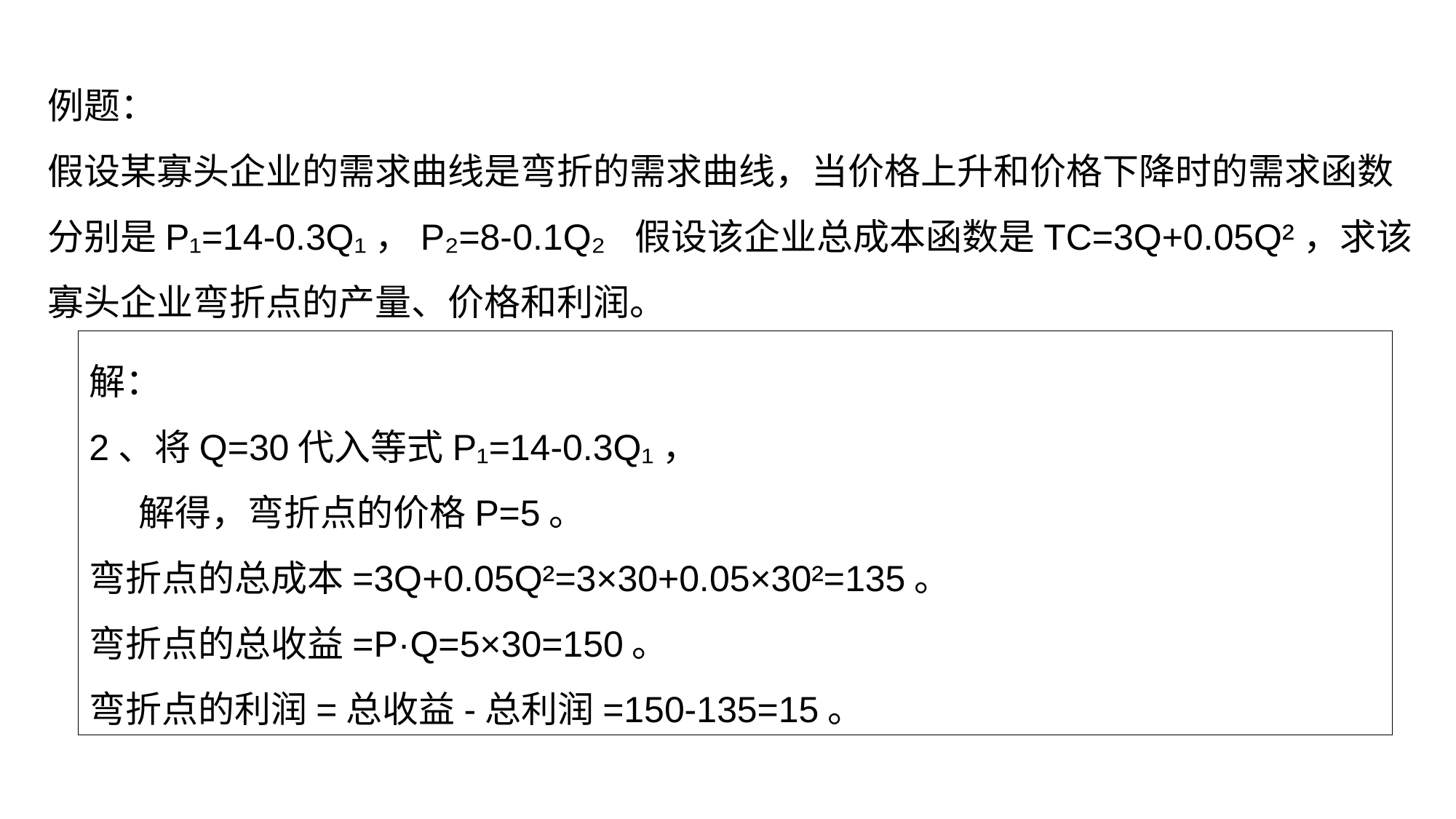

例题：
假设某寡头企业的需求曲线是弯折的需求曲线，当价格上升和价格下降时的需求函数分别是P₁=14-0.3Q₁，P₂=8-0.1Q₂  假设该企业总成本函数是TC=3Q+0.05Q²，求该寡头企业弯折点的产量、价格和利润。
解：
2、将Q=30代入等式P₁=14-0.3Q₁，
     解得，弯折点的价格P=5。
弯折点的总成本=3Q+0.05Q²=3×30+0.05×30²=135。
弯折点的总收益=P·Q=5×30=150。
弯折点的利润=总收益-总利润=150-135=15。